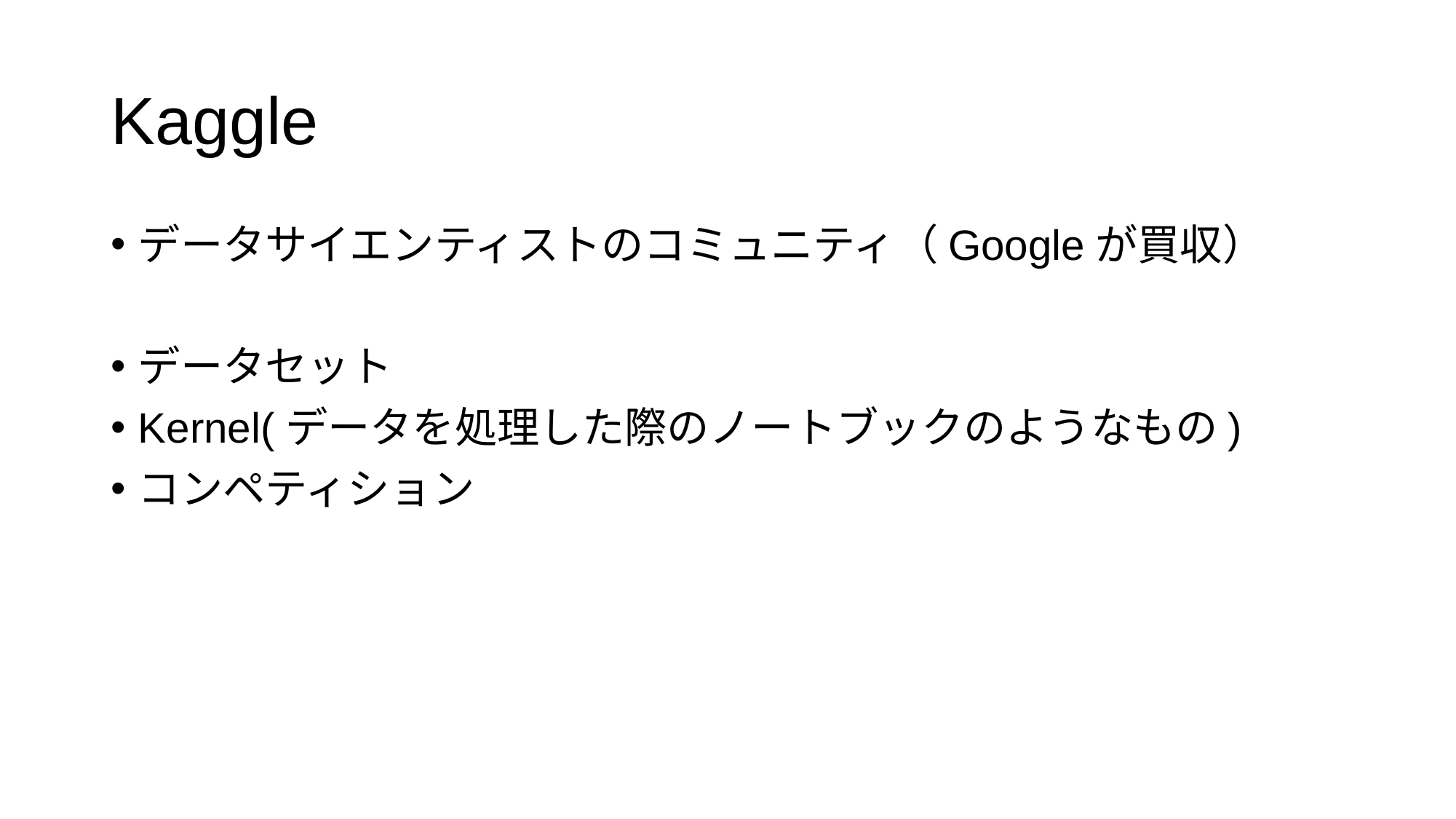

# Kaggle
データサイエンティストのコミュニティ（Googleが買収）

データセット
Kernel(データを処理した際のノートブックのようなもの)
コンペティション